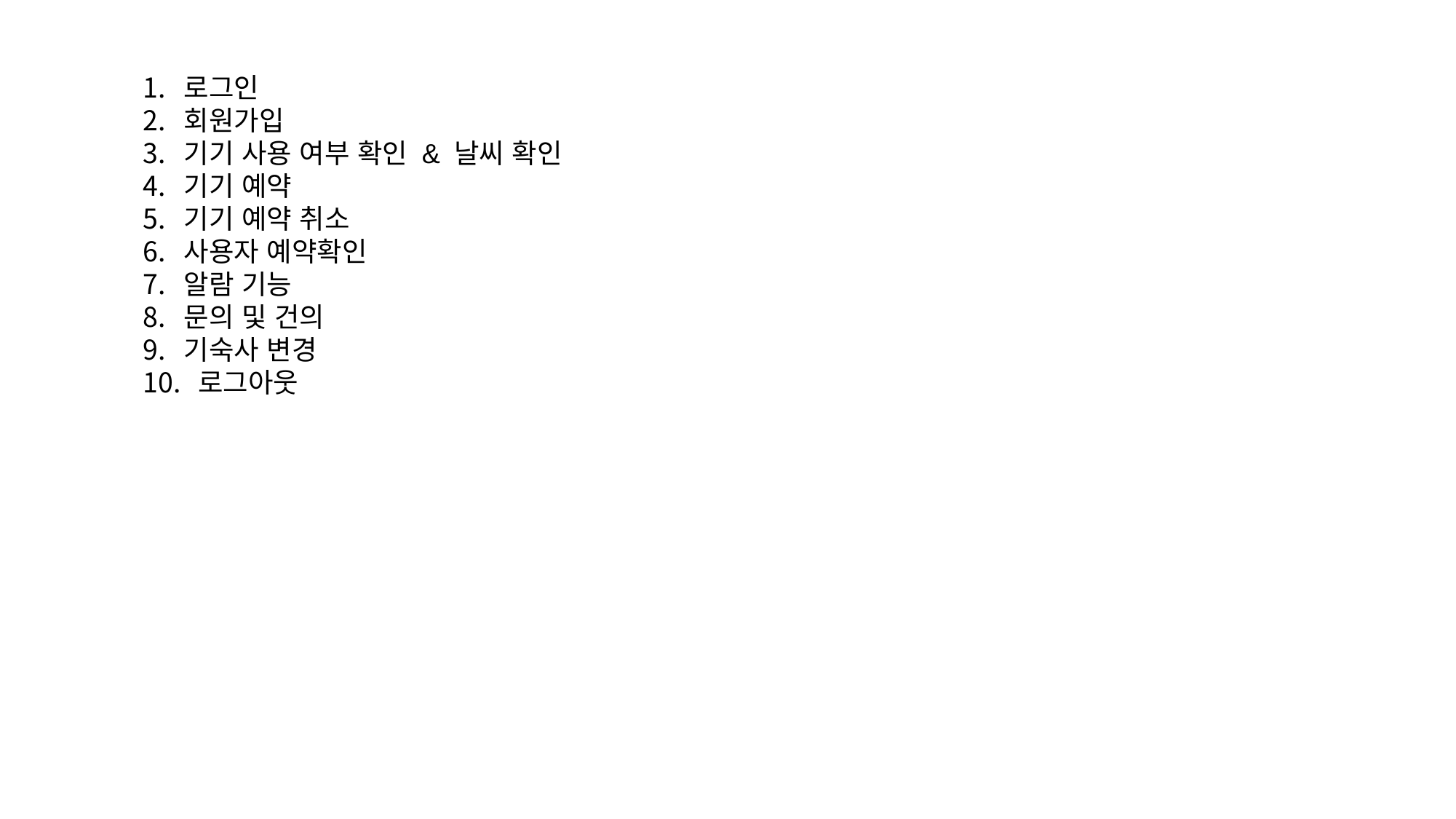

로그인
회원가입
기기 사용 여부 확인 & 날씨 확인
기기 예약
기기 예약 취소
사용자 예약확인
알람 기능
문의 및 건의
기숙사 변경
 로그아웃